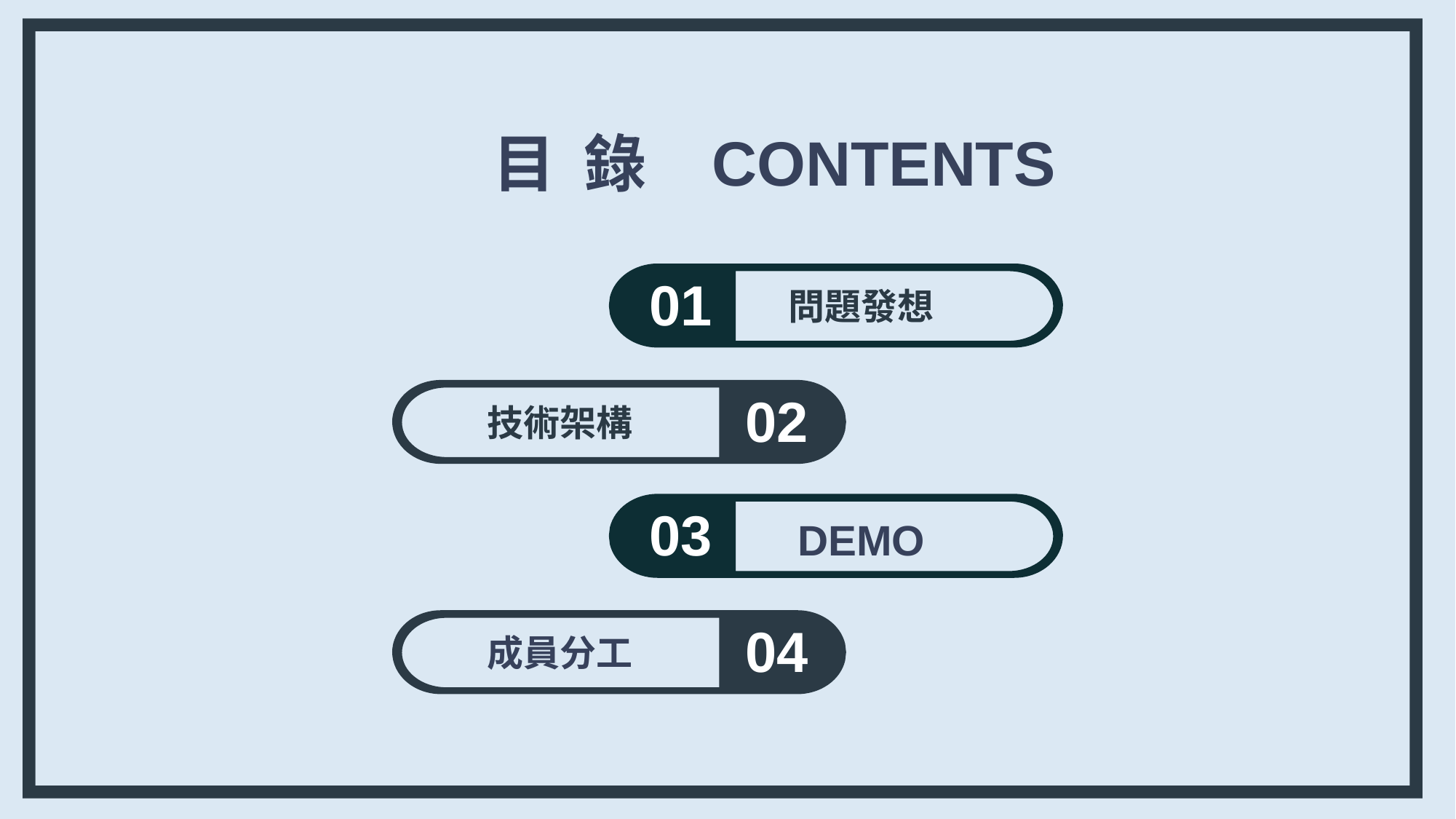

CONTENTS
目  錄

01
問題發想

02
技術架構

03
DEMO

04
成員分工